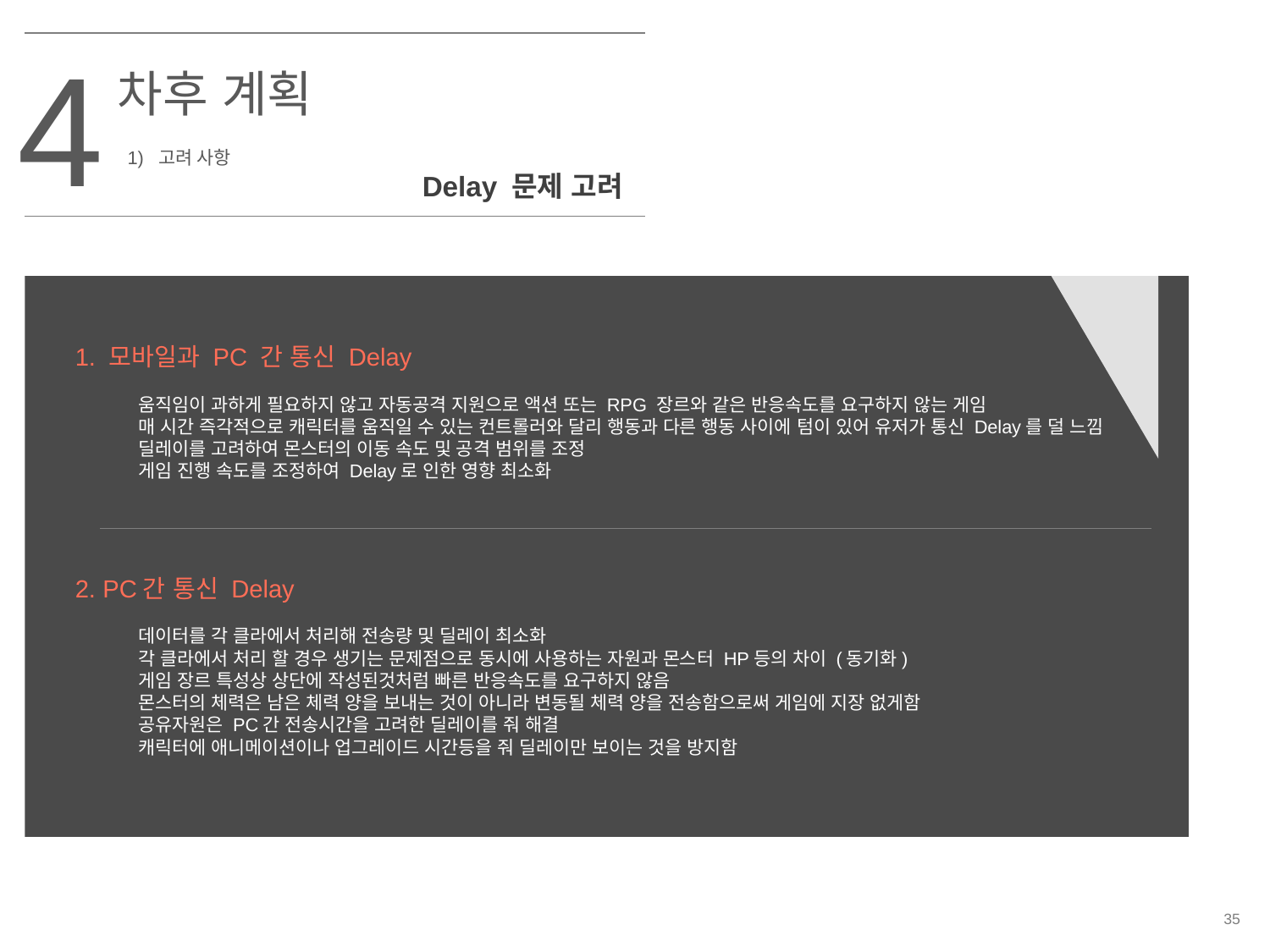

4
차후 계획
1)  고려 사항
Delay 문제 고려

1. 모바일과 PC 간 통신 Delay

움직임이 과하게 필요하지 않고 자동공격 지원으로 액션 또는 RPG 장르와 같은 반응속도를 요구하지 않는 게임
매 시간 즉각적으로 캐릭터를 움직일 수 있는 컨트롤러와 달리 행동과 다른 행동 사이에 텀이 있어 유저가 통신 Delay를 덜 느낌
딜레이를 고려하여 몬스터의 이동 속도 및 공격 범위를 조정
게임 진행 속도를 조정하여 Delay로 인한 영향 최소화
2. PC간 통신 Delay

데이터를 각 클라에서 처리해 전송량 및 딜레이 최소화
각 클라에서 처리 할 경우 생기는 문제점으로 동시에 사용하는 자원과 몬스터 HP등의 차이 (동기화)
게임 장르 특성상 상단에 작성된것처럼 빠른 반응속도를 요구하지 않음
몬스터의 체력은 남은 체력 양을 보내는 것이 아니라 변동될 체력 양을 전송함으로써 게임에 지장 없게함
공유자원은 PC간 전송시간을 고려한 딜레이를 줘 해결
캐릭터에 애니메이션이나 업그레이드 시간등을 줘 딜레이만 보이는 것을 방지함